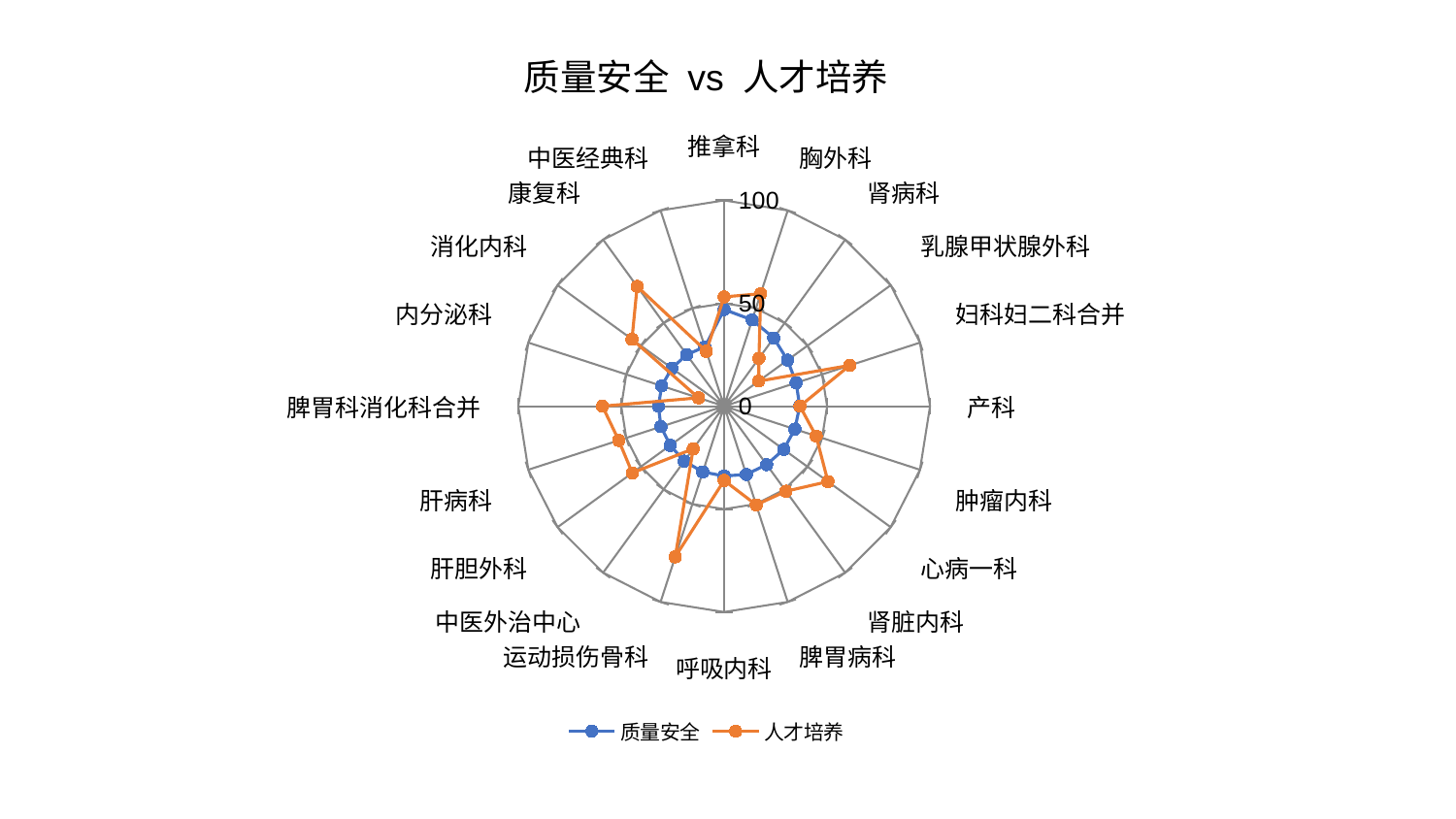

### Chart: 质量安全 vs 人才培养

| Category | 质量安全 | 人才培养 |
|---|---|---|
| 推拿科 | 46.97688171038636 | 53.090289681931814 |
| 胸外科 | 44.0624077213205 | 57.48762312702288 |
| 肾病科 | 40.97601979805489 | 28.774056773703933 |
| 乳腺甲状腺外科 | 38.08709583033759 | 20.723730299587476 |
| 妇科妇二科合并 | 36.779673840775345 | 64.15139091896566 |
| 产科 | 36.69744931246755 | 36.827280481428 |
| 肿瘤内科 | 36.111715996243966 | 46.96803724161324 |
| 心病一科 | 35.77675389272137 | 62.334156047959134 |
| 肾脏内科 | 35.12330223916843 | 51.075738329034685 |
| 脾胃病科 | 34.86456781019413 | 50.41016935726307 |
| 呼吸内科 | 33.9443648679642 | 36.10074051928423 |
| 运动损伤骨科 | 33.602511241815975 | 76.99363719175481 |
| 中医外治中心 | 32.98602396671741 | 25.61851960869709 |
| 肝胆外科 | 32.40234491843003 | 55.16282461791398 |
| 肝病科 | 32.310021503407924 | 53.858794580088016 |
| 脾胃科消化科合并 | 31.93447921910992 | 59.106449578698765 |
| 内分泌科 | 31.901691743958658 | 13.13726020592936 |
| 消化内科 | 31.41207993338537 | 55.36199516681171 |
| 康复科 | 30.943759693864894 | 71.93823367068423 |
| 中医经典科 | 30.35028429620084 | 28.07798893508787 |
12